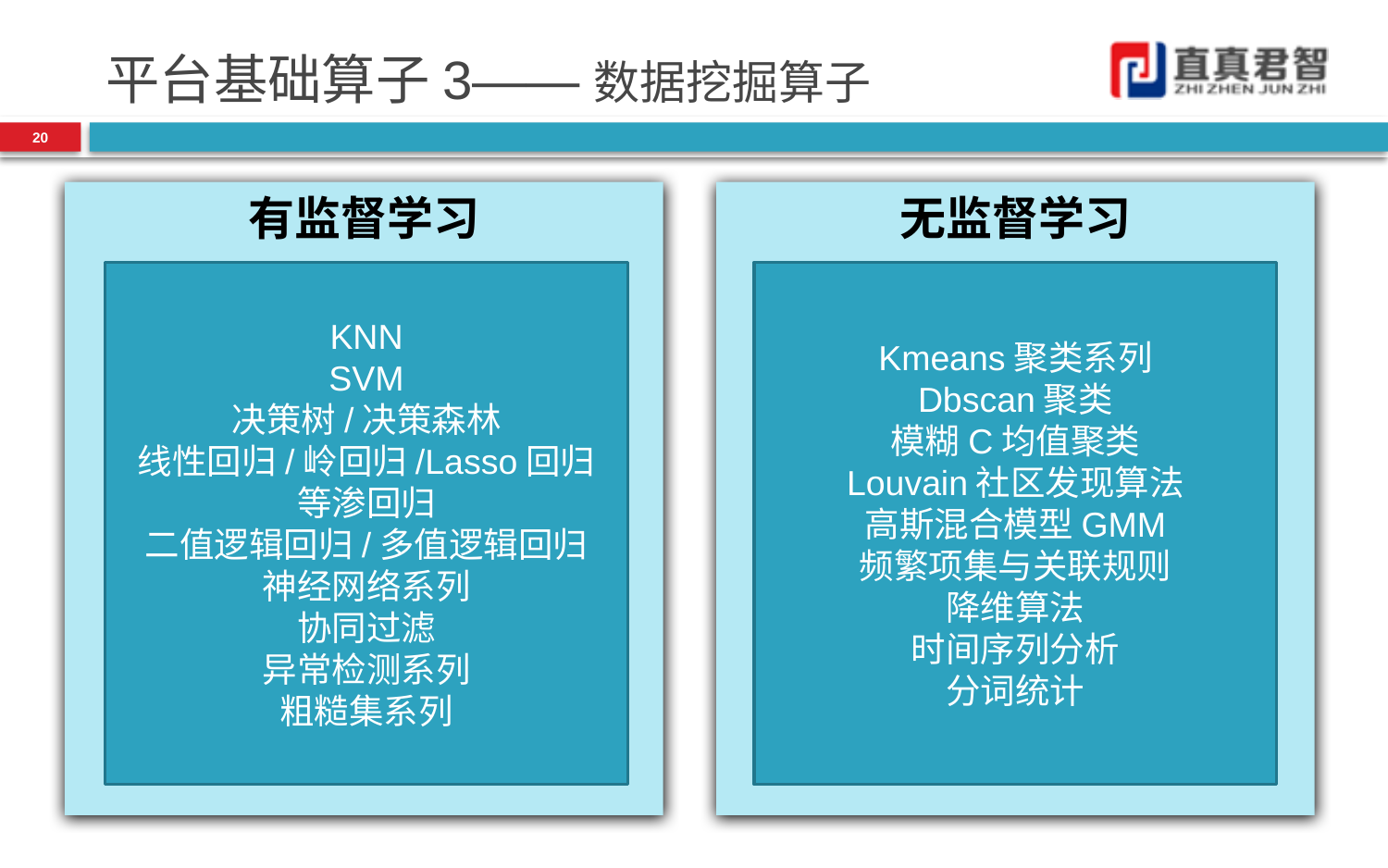

# 平台基础算子3——数据挖掘算子
20
有监督学习
无监督学习
KNN
SVM
决策树/决策森林
线性回归/岭回归/Lasso回归
等渗回归
二值逻辑回归/多值逻辑回归
神经网络系列
协同过滤
异常检测系列
粗糙集系列
Kmeans聚类系列
Dbscan聚类
模糊C均值聚类
Louvain社区发现算法
高斯混合模型GMM
频繁项集与关联规则
降维算法
时间序列分析
分词统计